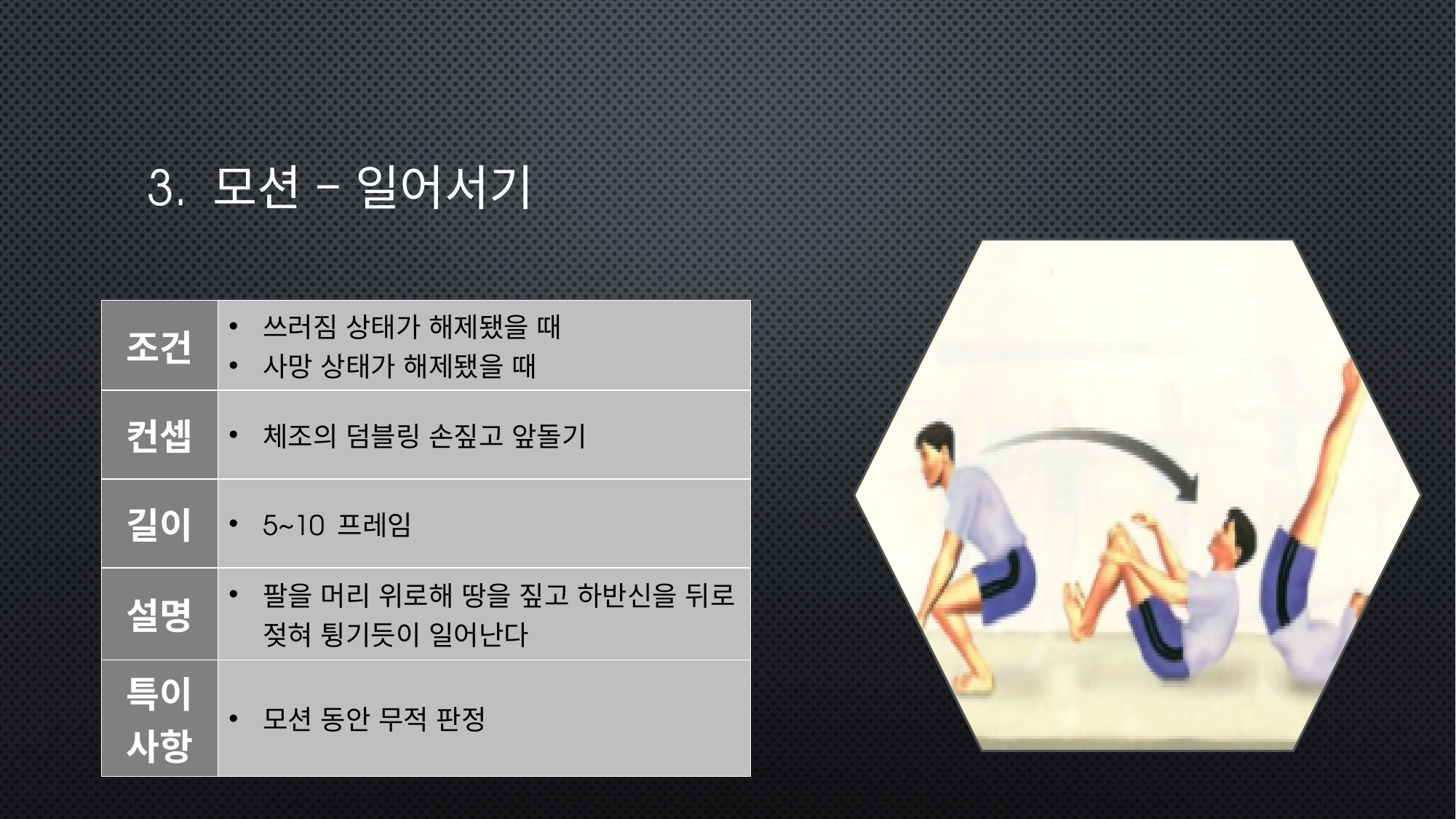

# 3. 모션 – 일어서기

| 조건 | 쓰러짐 상태가 해제됐을 때 사망 상태가 해제됐을 때 |
| --- | --- |
| 컨셉 | 체조의 덤블링 손짚고 앞돌기 |
| 길이 | 5~10 프레임 |
| 설명 | 팔을 머리 위로해 땅을 짚고 하반신을 뒤로 젖혀 튕기듯이 일어난다 |
| 특이사항 | 모션 동안 무적 판정 |